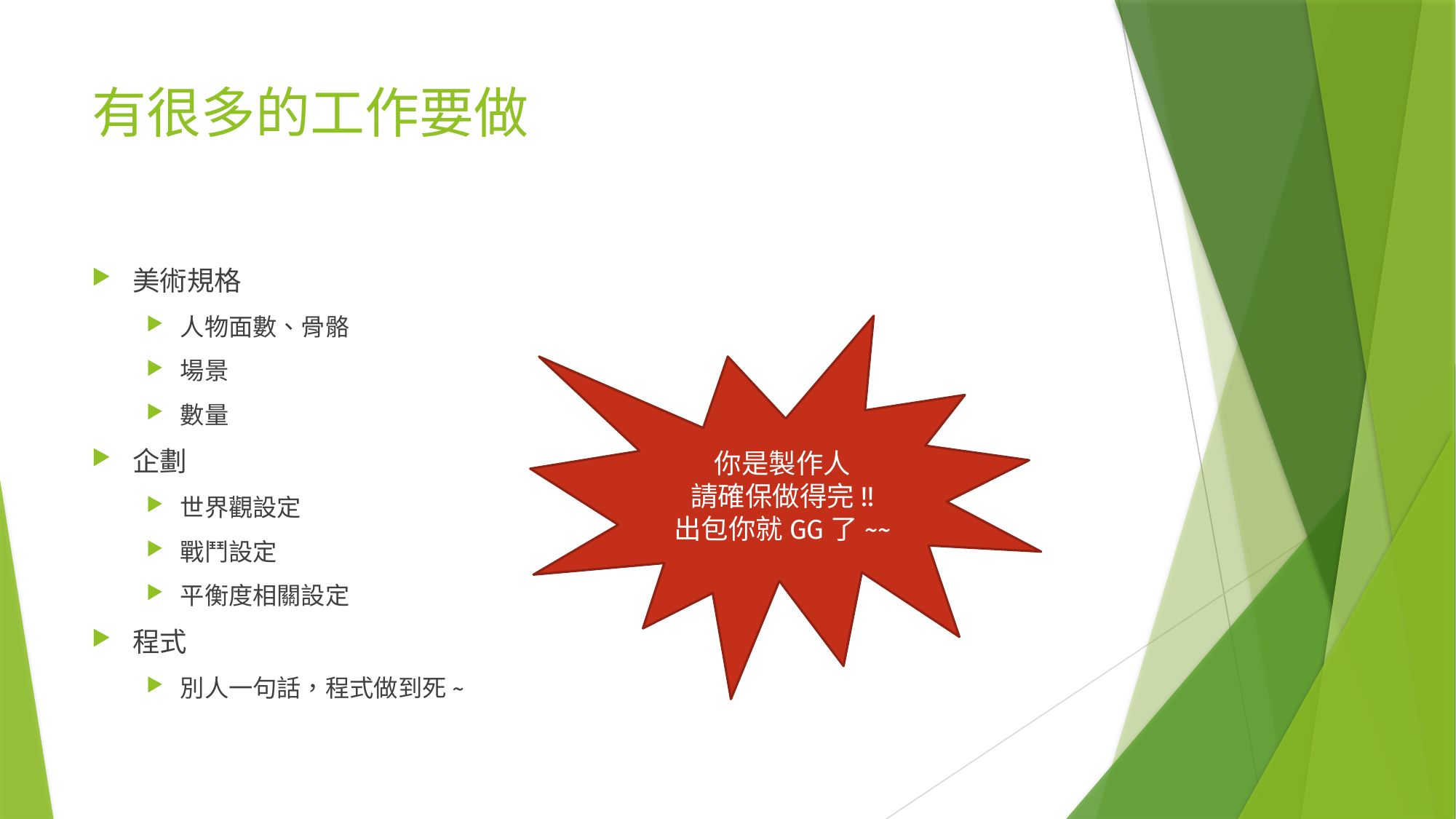

# 有很多的工作要做
美術規格
人物面數、骨骼
場景
數量
企劃
世界觀設定
戰鬥設定
平衡度相關設定
程式
別人一句話，程式做到死~

你是製作人
請確保做得完!!
出包你就GG了~~